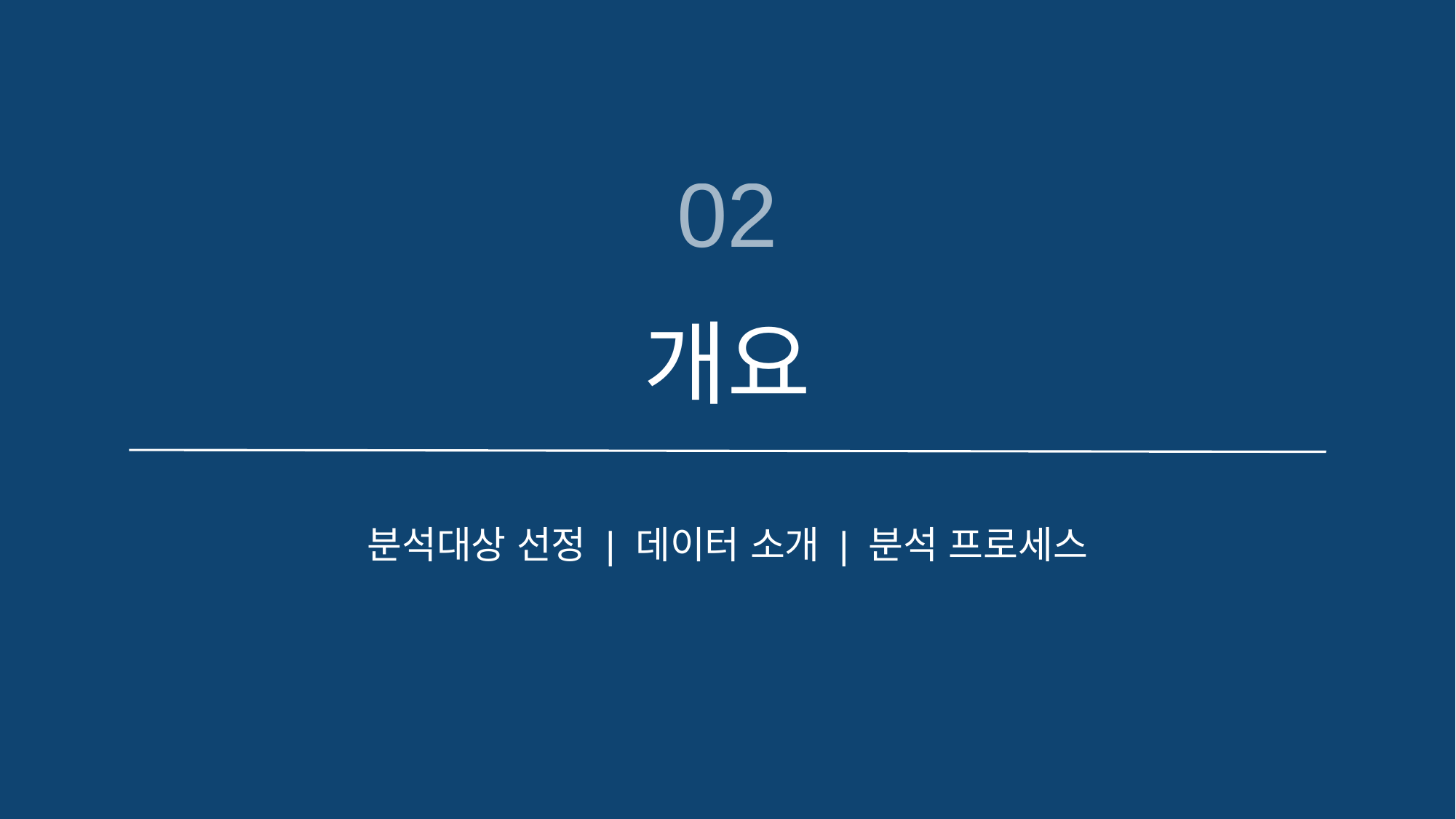

02
개요
분석대상 선정 | 데이터 소개 | 분석 프로세스